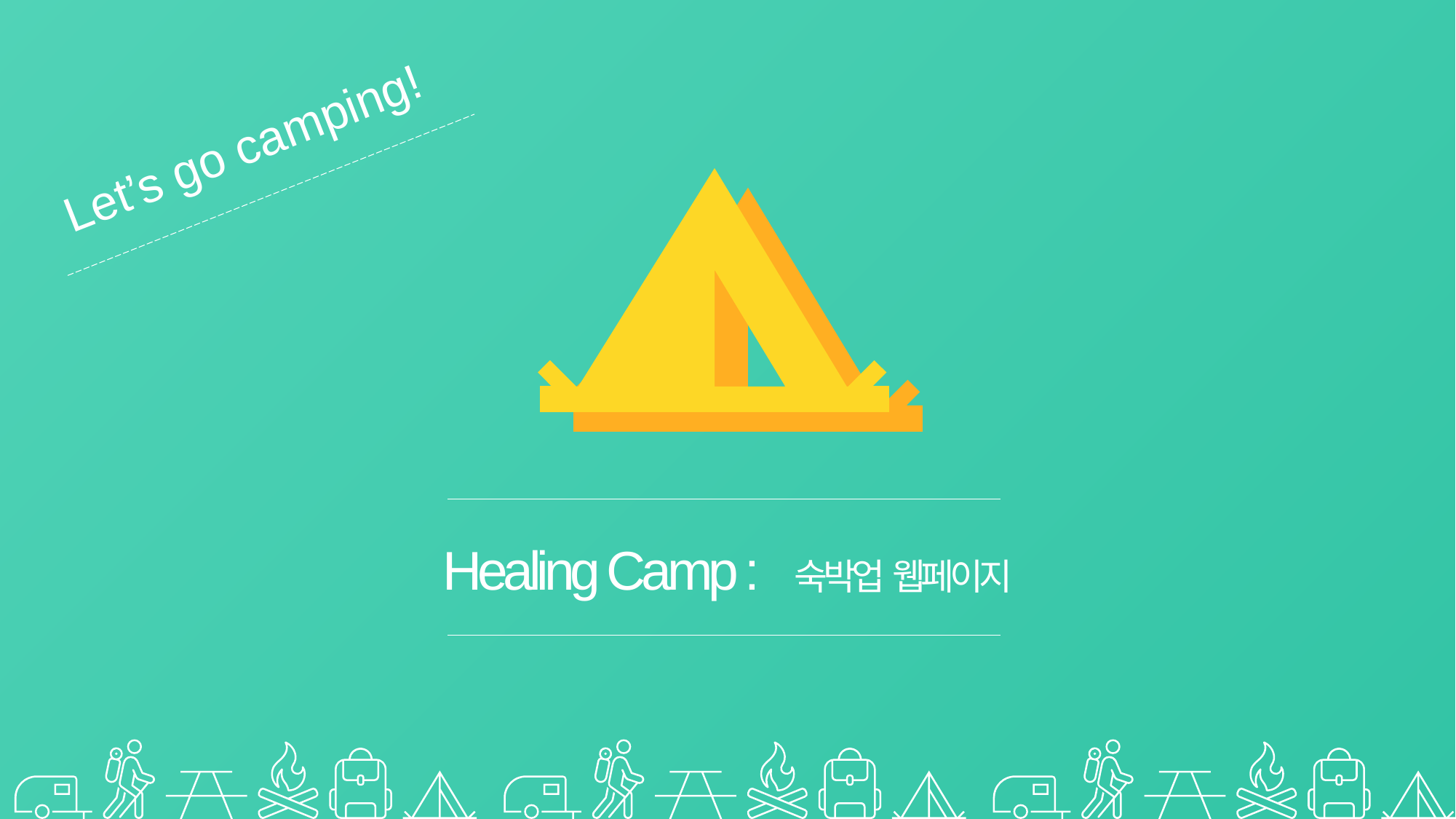

Let’s go camping!

Healing Camp :  숙박업  웹페이지